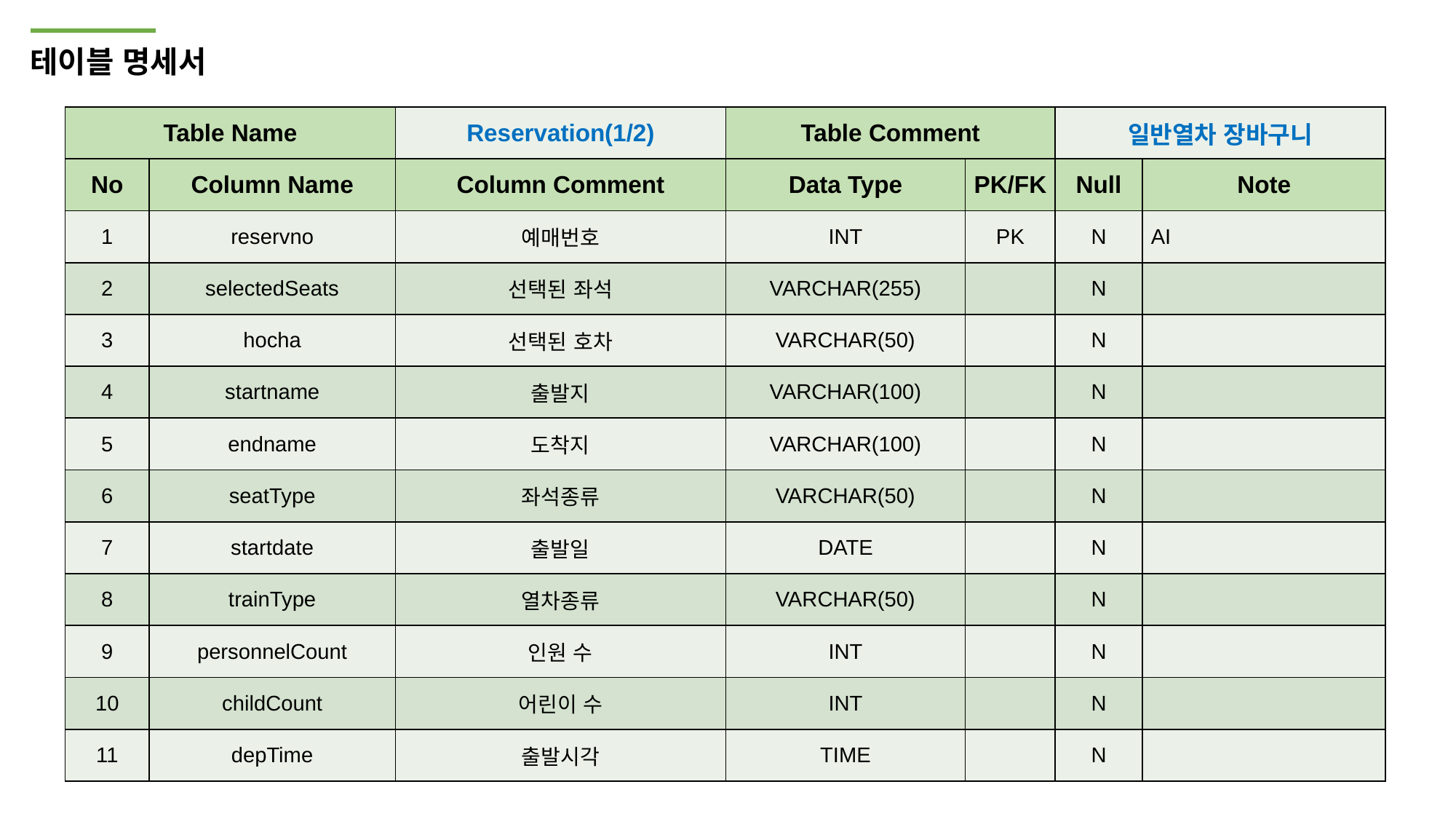

테이블 명세서
| Table Name |  | Reservation(1/2) | Table Comment |  | 일반열차 장바구니 |  |
| --- | --- | --- | --- | --- | --- | --- |
| No | Column Name | Column Comment | Data Type | PK/FK | Null | Note |
| 1 | reservno | 예매번호 | INT | PK | N | AI |
| 2 | selectedSeats | 선택된 좌석 | VARCHAR(255) |  | N |  |
| 3 | hocha | 선택된 호차 | VARCHAR(50) |  | N |  |
| 4 | startname | 출발지 | VARCHAR(100) |  | N |  |
| 5 | endname | 도착지 | VARCHAR(100) |  | N |  |
| 6 | seatType | 좌석종류 | VARCHAR(50) |  | N |  |
| 7 | startdate | 출발일 | DATE |  | N |  |
| 8 | trainType | 열차종류 | VARCHAR(50) |  | N |  |
| 9 | personnelCount | 인원 수 | INT |  | N |  |
| 10 | childCount | 어린이 수 | INT |  | N |  |
| 11 | depTime | 출발시각 | TIME |  | N |  |